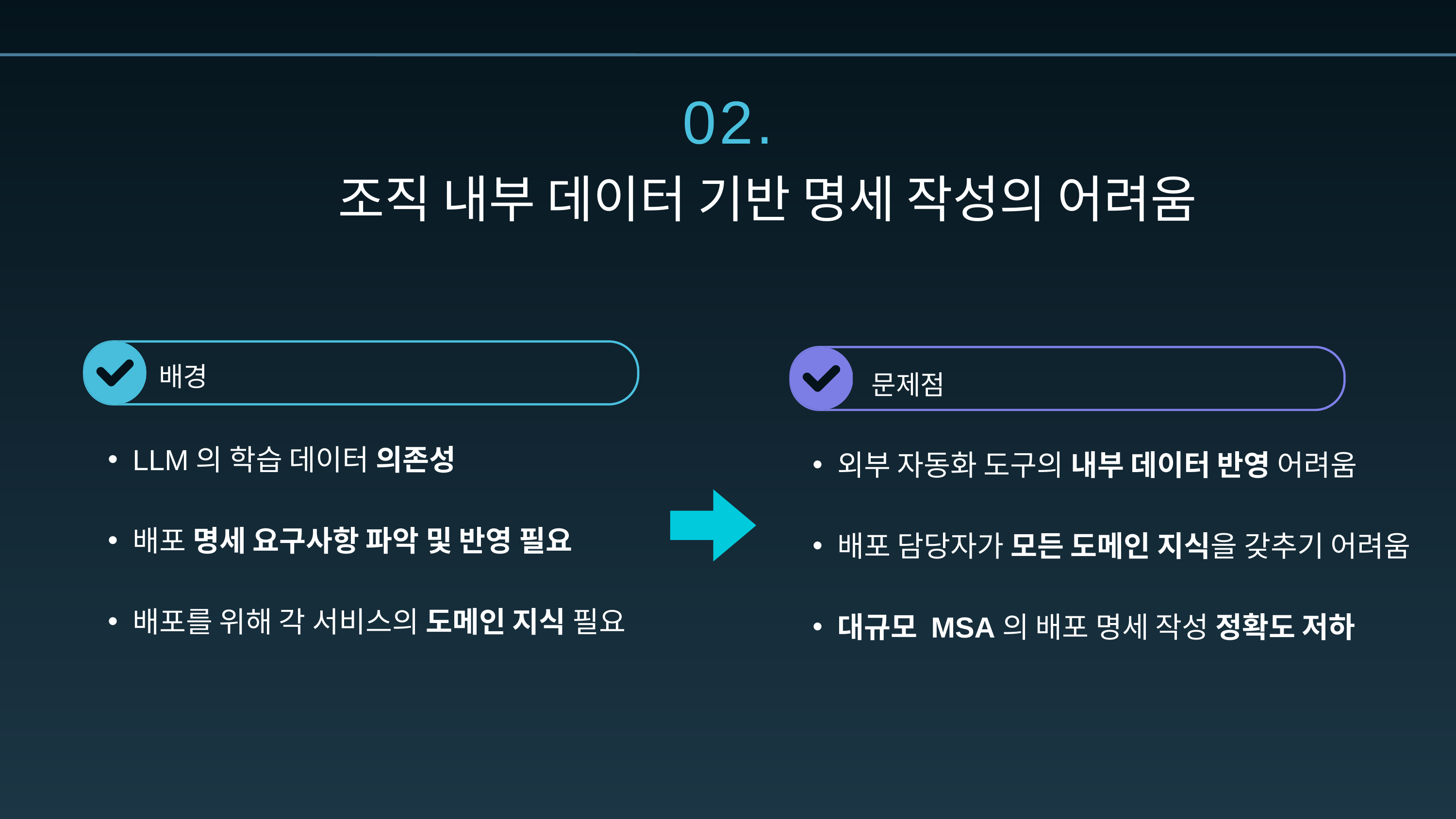

02.
조직 내부 데이터 기반 명세 작성의 어려움

배경
문제점
LLM의 학습 데이터 의존성

배포 명세 요구사항 파악 및 반영 필요

배포를 위해 각 서비스의 도메인 지식 필요
외부 자동화 도구의 내부 데이터 반영 어려움

배포 담당자가 모든 도메인 지식을 갖추기 어려움

대규모 MSA의 배포 명세 작성 정확도 저하